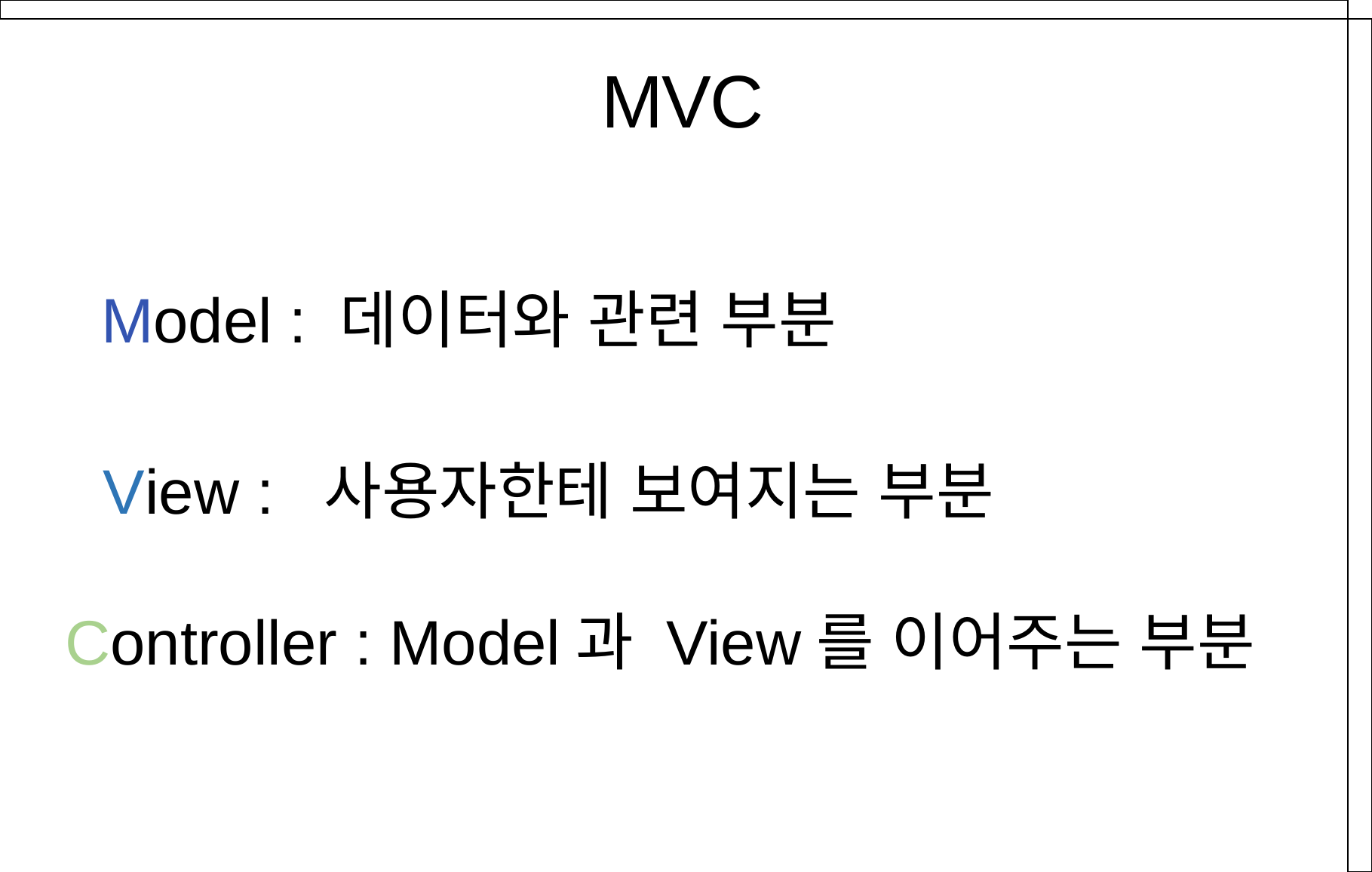

MVC
Model : 데이터와 관련 부분

View :  사용자한테 보여지는 부분
Controller : Model과 View를 이어주는 부분